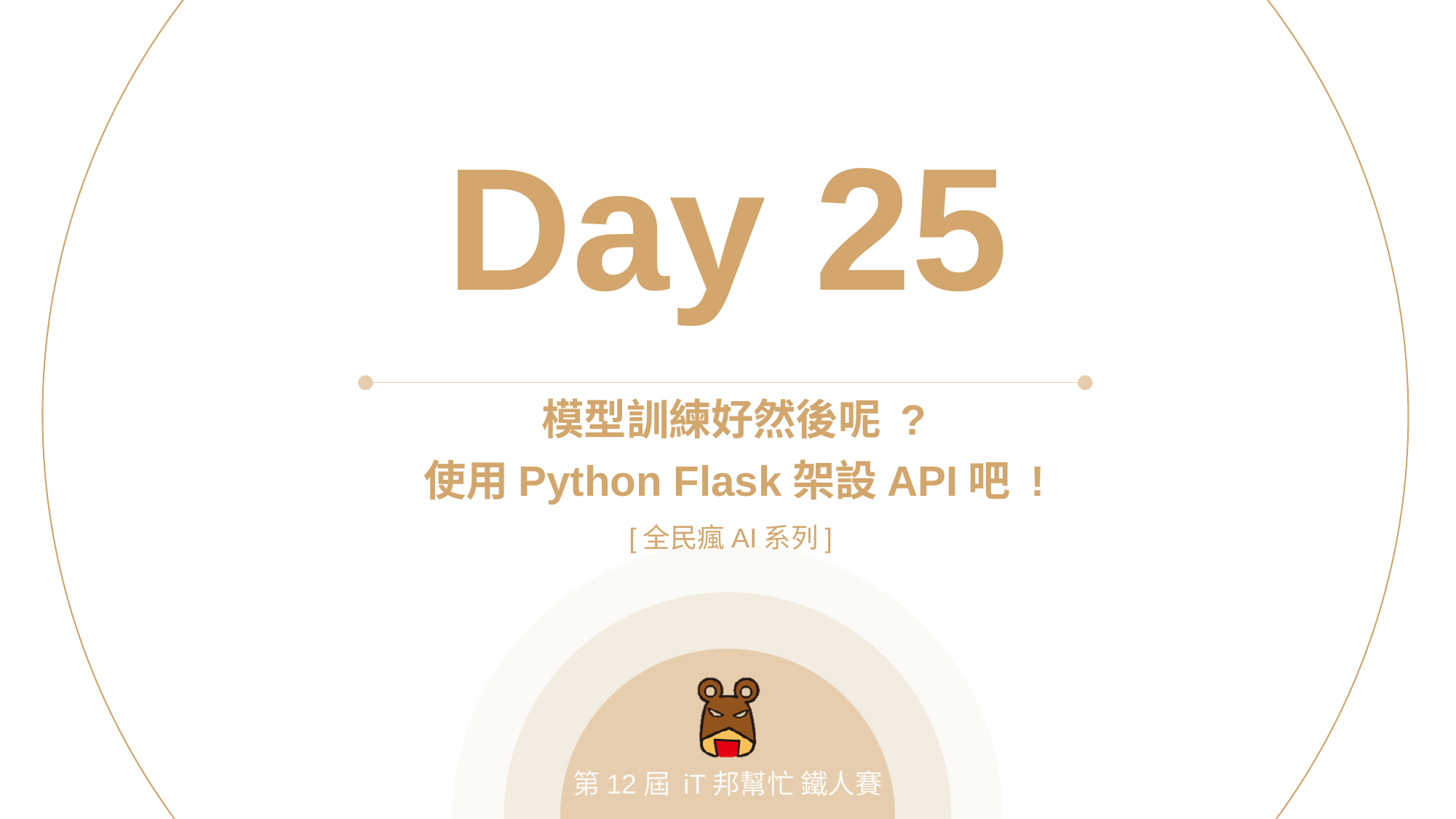

Day 25
模型訓練好然後呢 ?
使用Python Flask架設API吧 !
[全民瘋AI系列]
第12屆 iT邦幫忙 鐵人賽